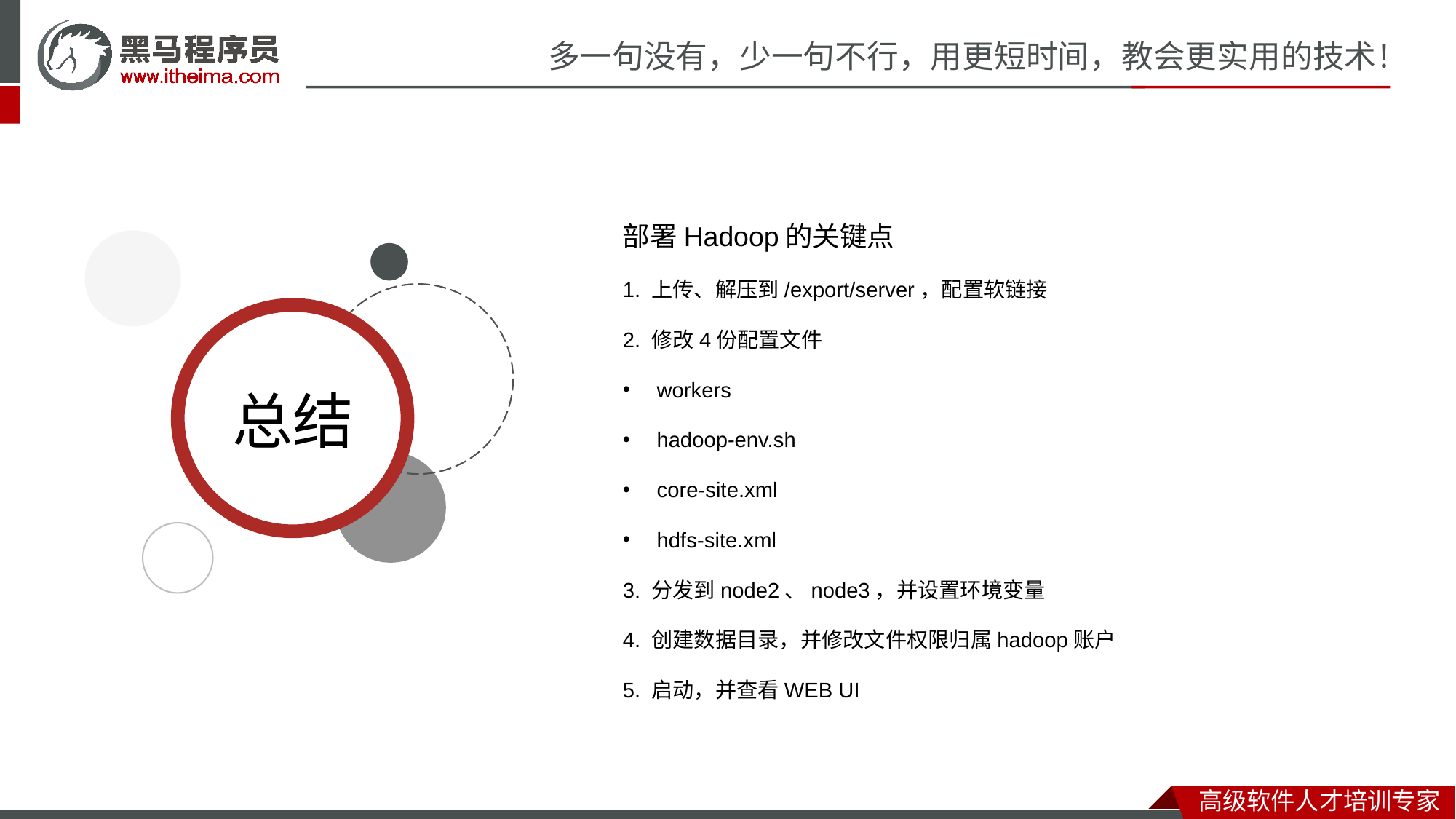

部署Hadoop的关键点
1. 上传、解压到/export/server，配置软链接
2. 修改4份配置文件
workers
hadoop-env.sh
core-site.xml
hdfs-site.xml
3. 分发到node2、node3，并设置环境变量
4. 创建数据目录，并修改文件权限归属hadoop账户
5. 启动，并查看WEB UI